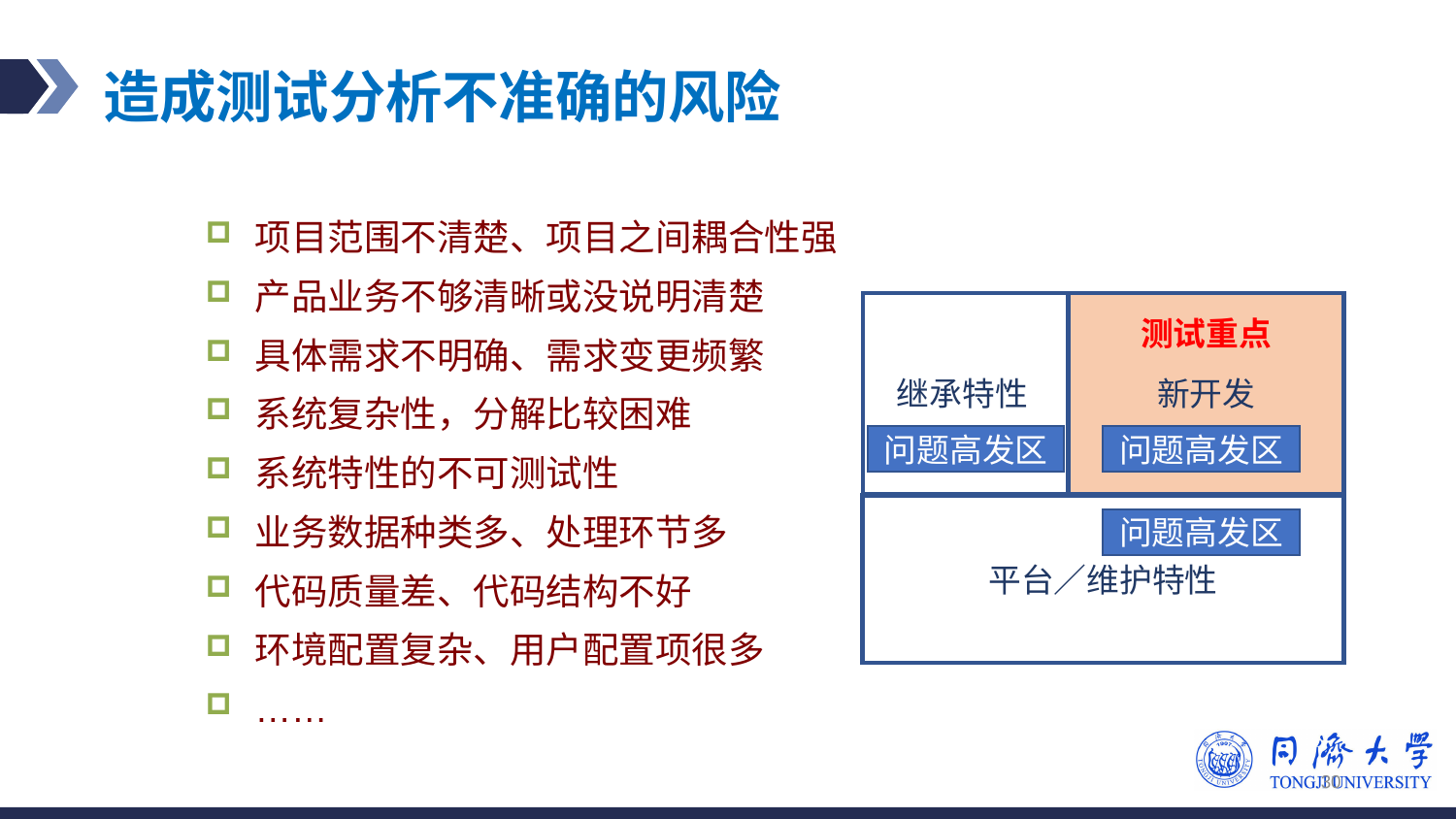

# 造成测试分析不准确的风险
项目范围不清楚、项目之间耦合性强
产品业务不够清晰或没说明清楚
具体需求不明确、需求变更频繁
系统复杂性，分解比较困难
系统特性的不可测试性
业务数据种类多、处理环节多
代码质量差、代码结构不好
环境配置复杂、用户配置项很多
……
新开发
继承特性
问题高发区
问题高发区
平台／维护特性
问题高发区
测试重点
30